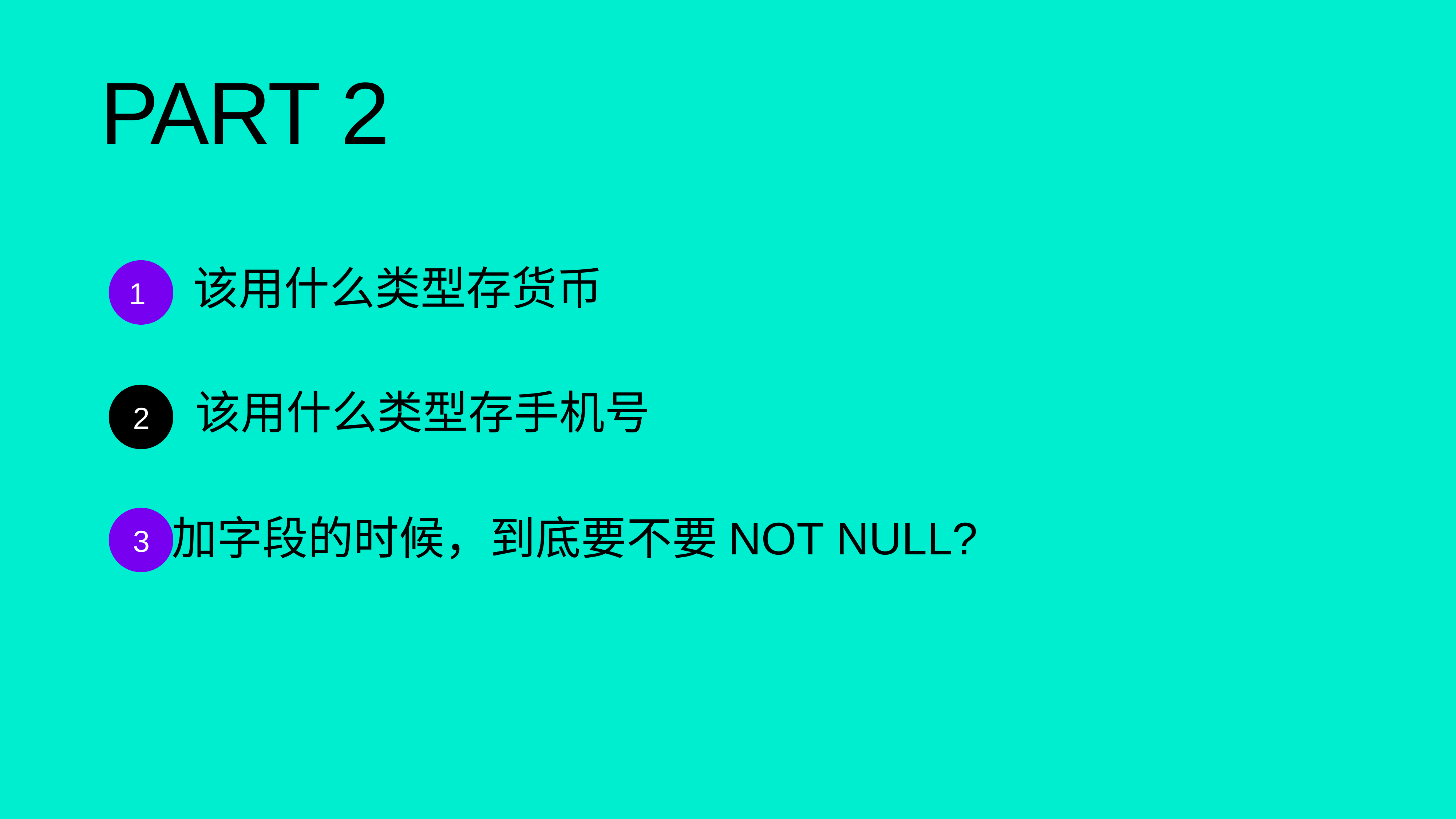

PART 2

该用什么类型存货币
1

该用什么类型存手机号
2

3
加字段的时候，到底要不要NOT NULL?